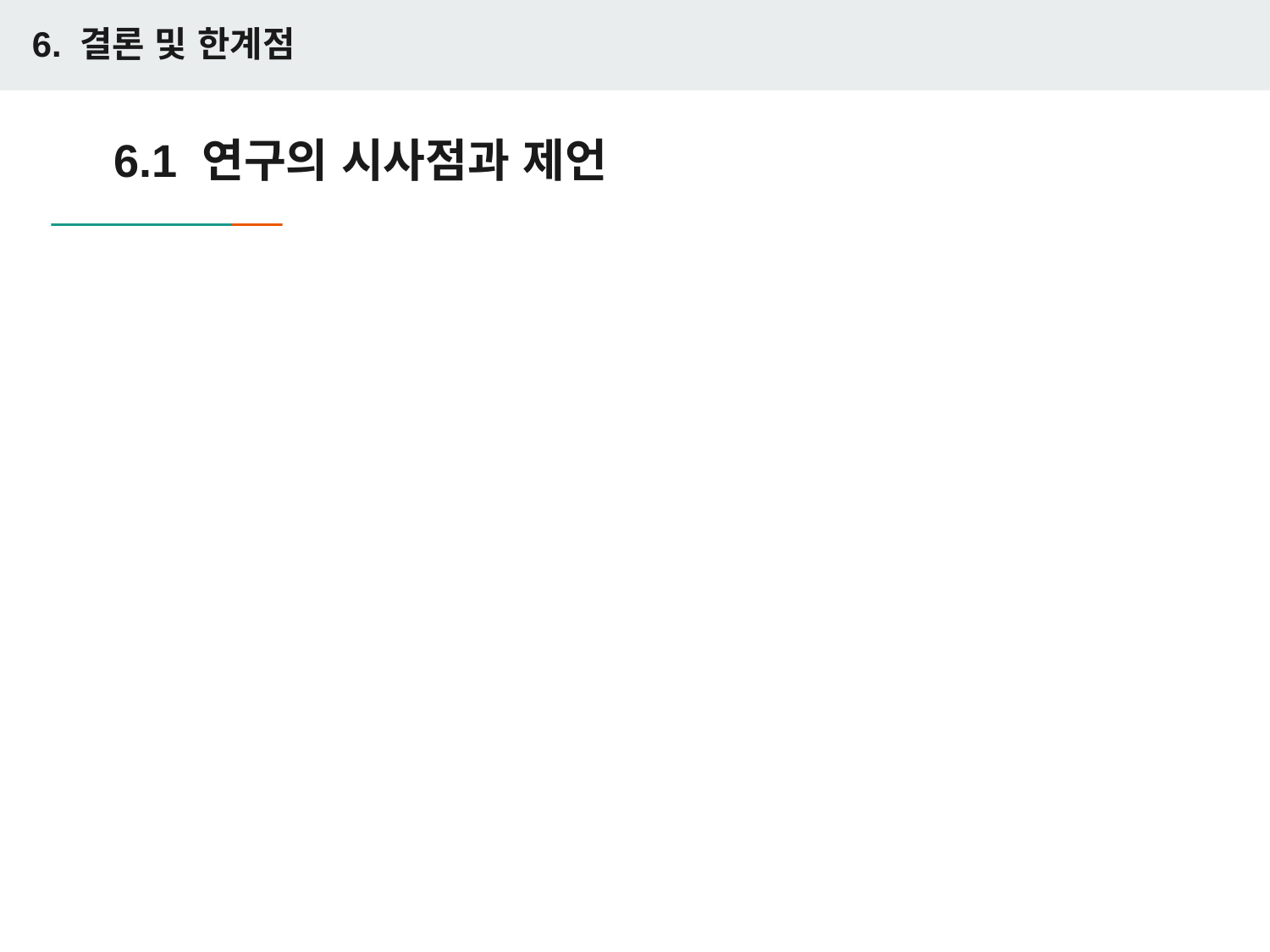

6. 결론 및 한계점
# 6.1 연구의 시사점과 제언